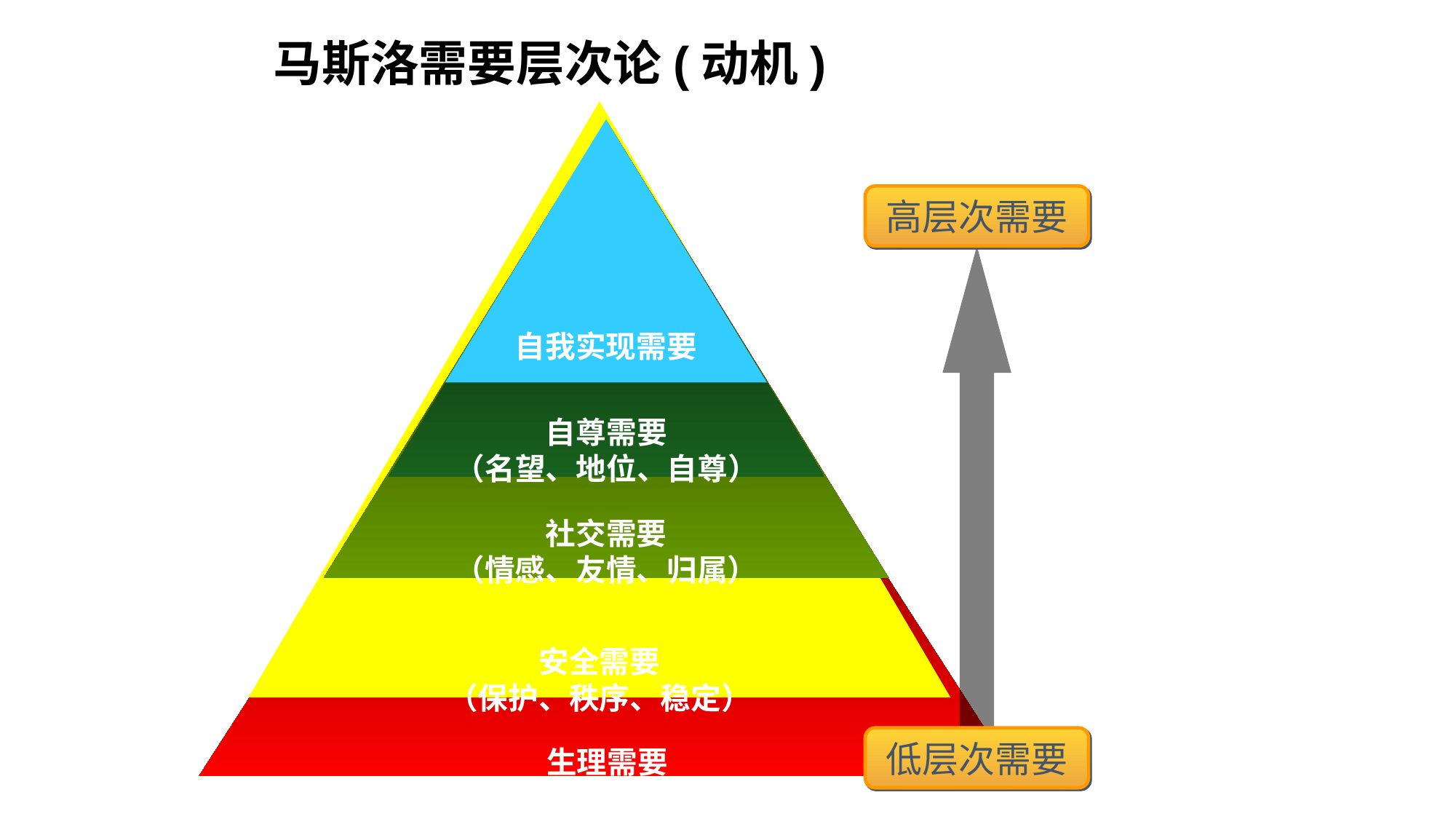

马斯洛需要层次论(动机)

安全需要
（保护、秩序、稳定）

自我实现需要

自尊需要
（名望、地位、自尊）

社交需要
（情感、友情、归属）

生理需要
（食物、水、空气、房子、性）
高层次需要

低层次需要